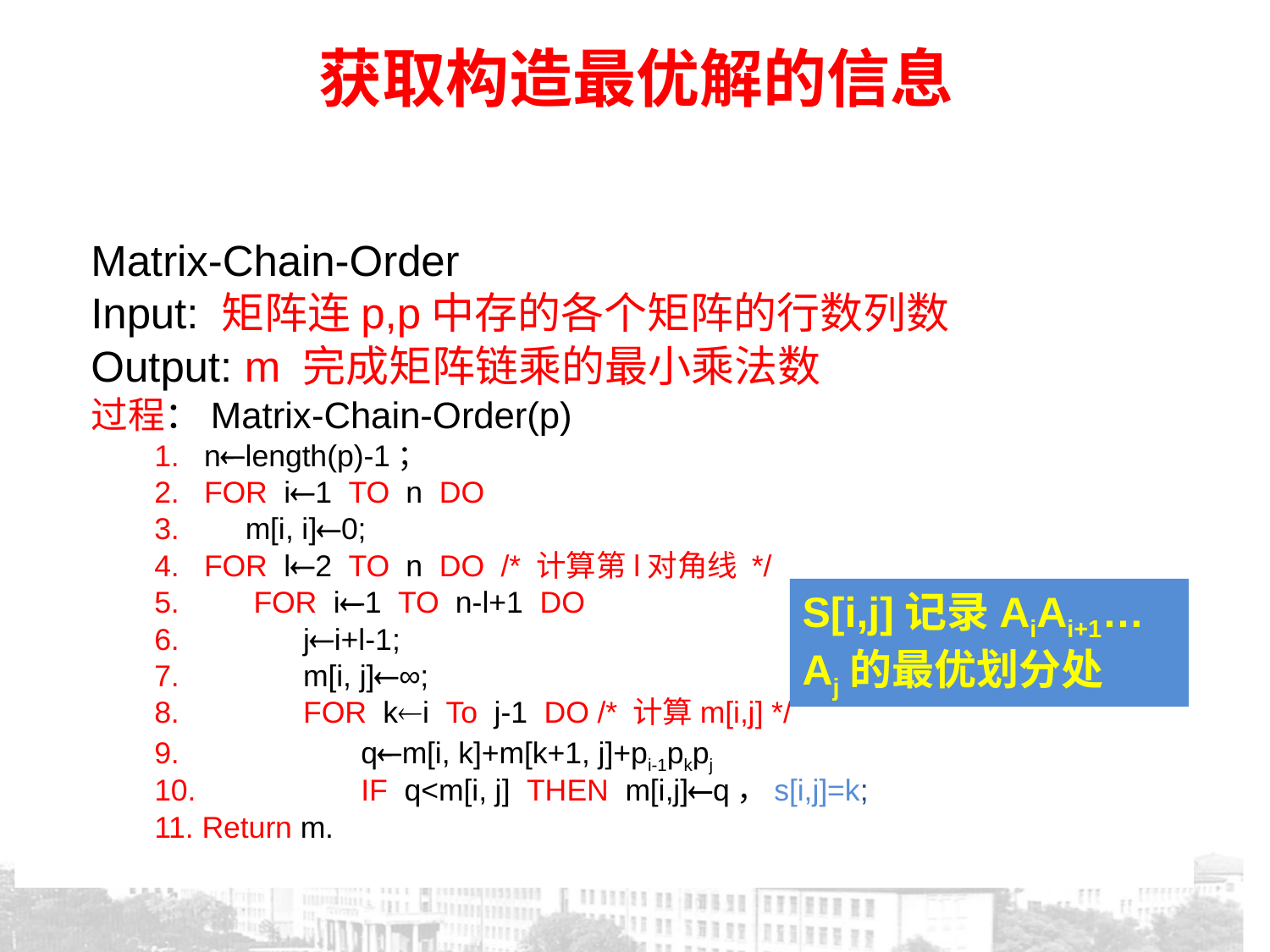

获取构造最优解的信息
Matrix-Chain-Order
Input: 矩阵连p,p中存的各个矩阵的行数列数
Output: m 完成矩阵链乘的最小乘法数
过程：Matrix-Chain-Order(p)
1.   n←length(p)-1；
2.   FOR  i←1  TO  n  DO
3.        m[i, i]←0;
4.   FOR  l←2  TO  n  DO  /* 计算第l对角线 */
5.         FOR  i←1  TO  n-l+1  DO
6.               j←i+l-1;
7.               m[i, j]←∞;
8.               FOR  k←i  To  j-1  DO /* 计算m[i,j] */
9.                      q←m[i, k]+m[k+1, j]+pi-1pkpj
10.                    IF  q<m[i, j]  THEN  m[i,j]←q，s[i,j]=k;
11. Return m.
S[i,j]记录AiAi+1…Aj的最优划分处